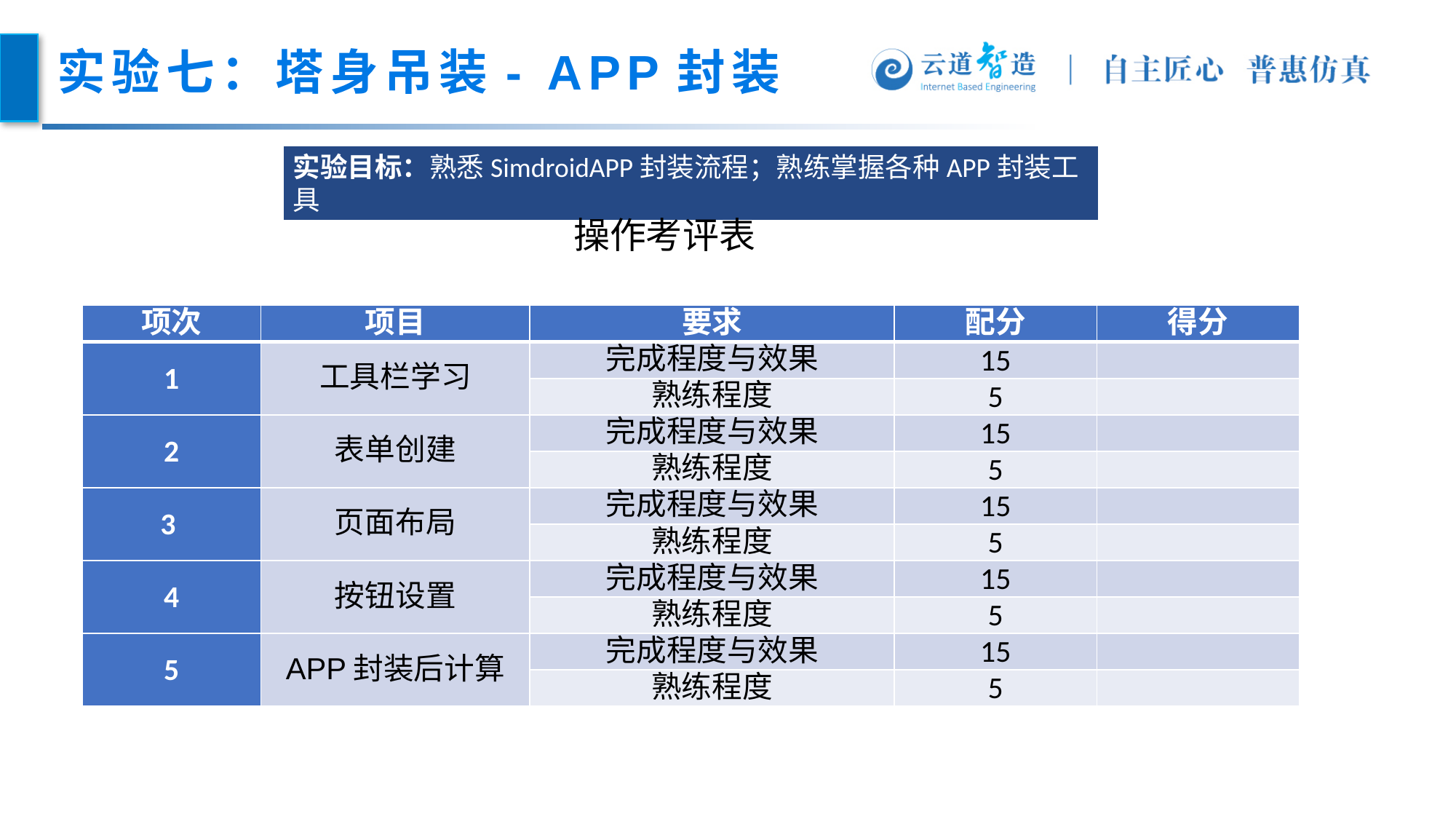

# 实验七：塔身吊装- APP封装
实验目标：熟悉SimdroidAPP封装流程；熟练掌握各种APP封装工具
操作考评表
| 项次 | 项目 | 要求 | 配分 | 得分 |
| --- | --- | --- | --- | --- |
| 1 | 工具栏学习 | 完成程度与效果 | 15 |  |
|  |  | 熟练程度 | 5 |  |
| 2 | 表单创建 | 完成程度与效果 | 15 |  |
|  |  | 熟练程度 | 5 |  |
| 3 | 页面布局 | 完成程度与效果 | 15 |  |
|  |  | 熟练程度 | 5 |  |
| 4 | 按钮设置 | 完成程度与效果 | 15 |  |
|  |  | 熟练程度 | 5 |  |
| 5 | APP封装后计算 | 完成程度与效果 | 15 |  |
|  |  | 熟练程度 | 5 |  |